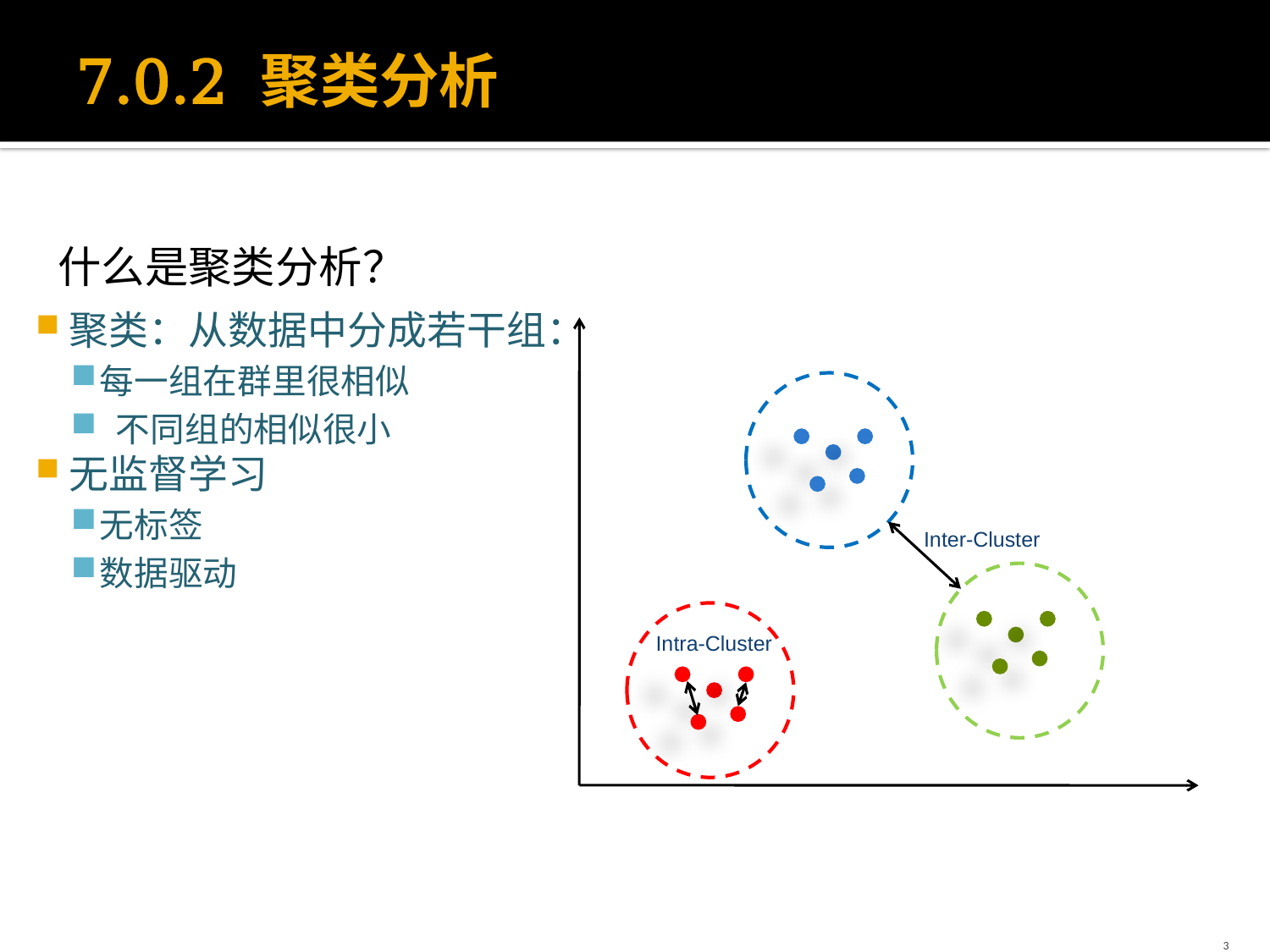

# 7.0.2 聚类分析
什么是聚类分析？

聚类：从数据中分成若干组：
每一组在群里很相似
 不同组的相似很小
无监督学习
无标签
数据驱动

Inter-Cluster

Intra-Cluster

3